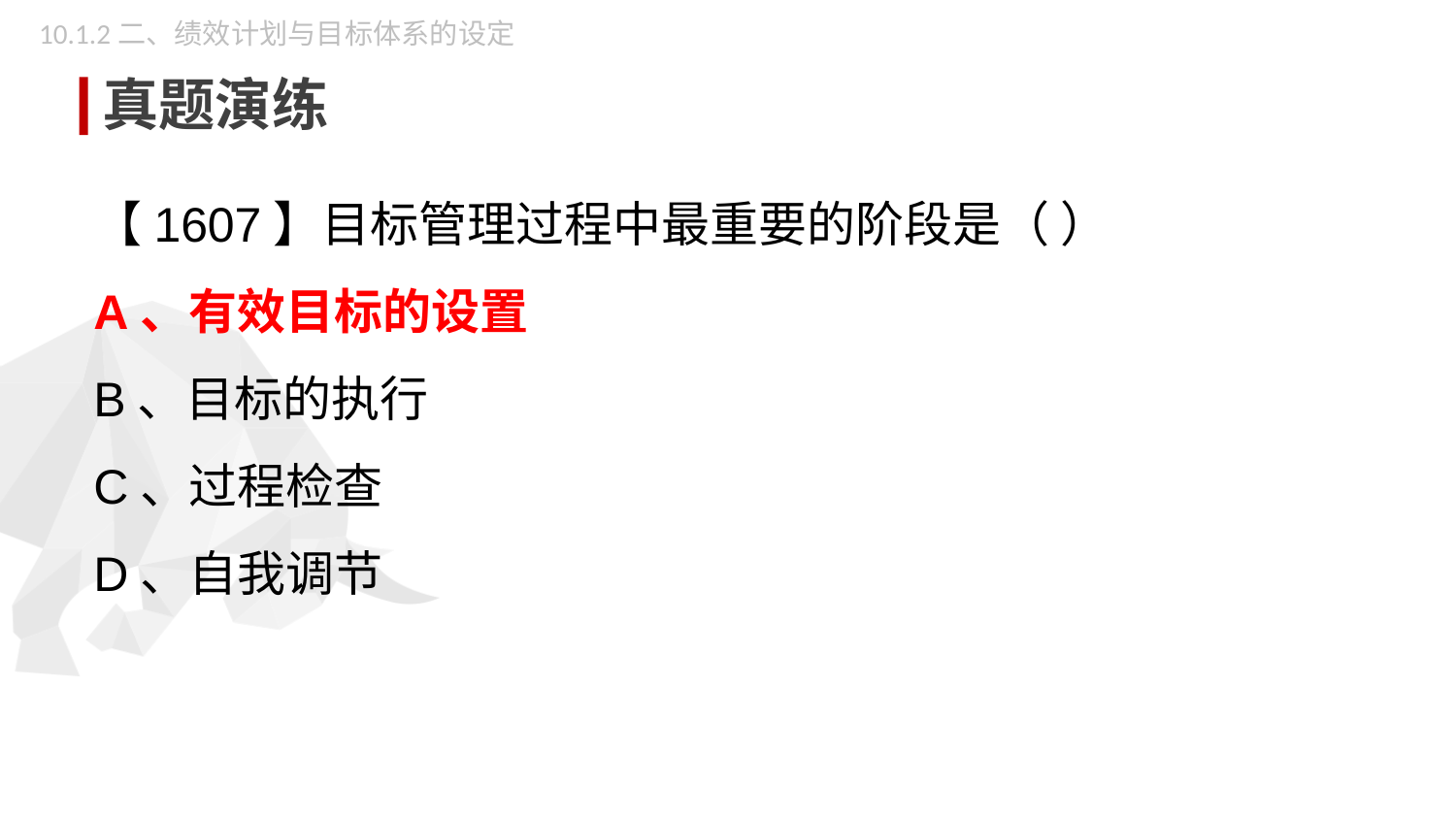

10.1.2二、绩效计划与目标体系的设定

真题演练
【1607】目标管理过程中最重要的阶段是（ ）
A、有效目标的设置
B、目标的执行
C、过程检查
D、自我调节